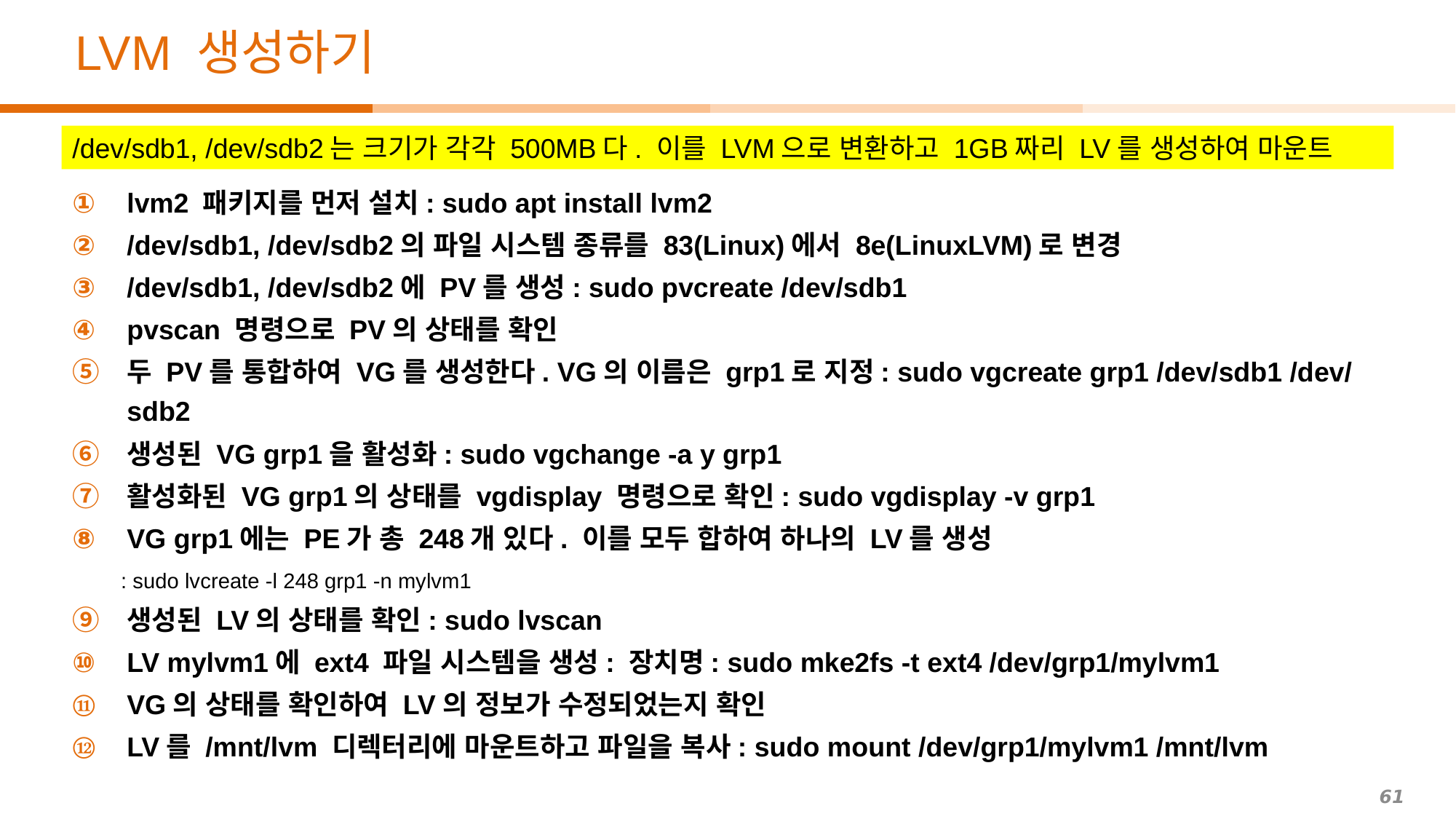

# LVM 생성하기
/dev/sdb1, /dev/sdb2는 크기가 각각 500MB다. 이를 LVM으로 변환하고 1GB짜리 LV를 생성하여 마운트
lvm2 패키지를 먼저 설치: sudo apt install lvm2
/dev/sdb1, /dev/sdb2의 파일 시스템 종류를 83(Linux)에서 8e(LinuxLVM)로 변경
/dev/sdb1, /dev/sdb2에 PV를 생성: sudo pvcreate /dev/sdb1
pvscan 명령으로 PV의 상태를 확인
두 PV를 통합하여 VG를 생성한다. VG의 이름은 grp1로 지정: sudo vgcreate grp1 /dev/sdb1 /dev/sdb2
생성된 VG grp1을 활성화: sudo vgchange -a y grp1
활성화된 VG grp1의 상태를 vgdisplay 명령으로 확인: sudo vgdisplay -v grp1
VG grp1에는 PE가 총 248개 있다. 이를 모두 합하여 하나의 LV를 생성
      : sudo lvcreate -l 248 grp1 -n mylvm1
생성된 LV의 상태를 확인: sudo lvscan
LV mylvm1에 ext4 파일 시스템을 생성: 장치명: sudo mke2fs -t ext4 /dev/grp1/mylvm1
VG의 상태를 확인하여 LV의 정보가 수정되었는지 확인
LV를 /mnt/lvm 디렉터리에 마운트하고 파일을 복사: sudo mount /dev/grp1/mylvm1 /mnt/lvm